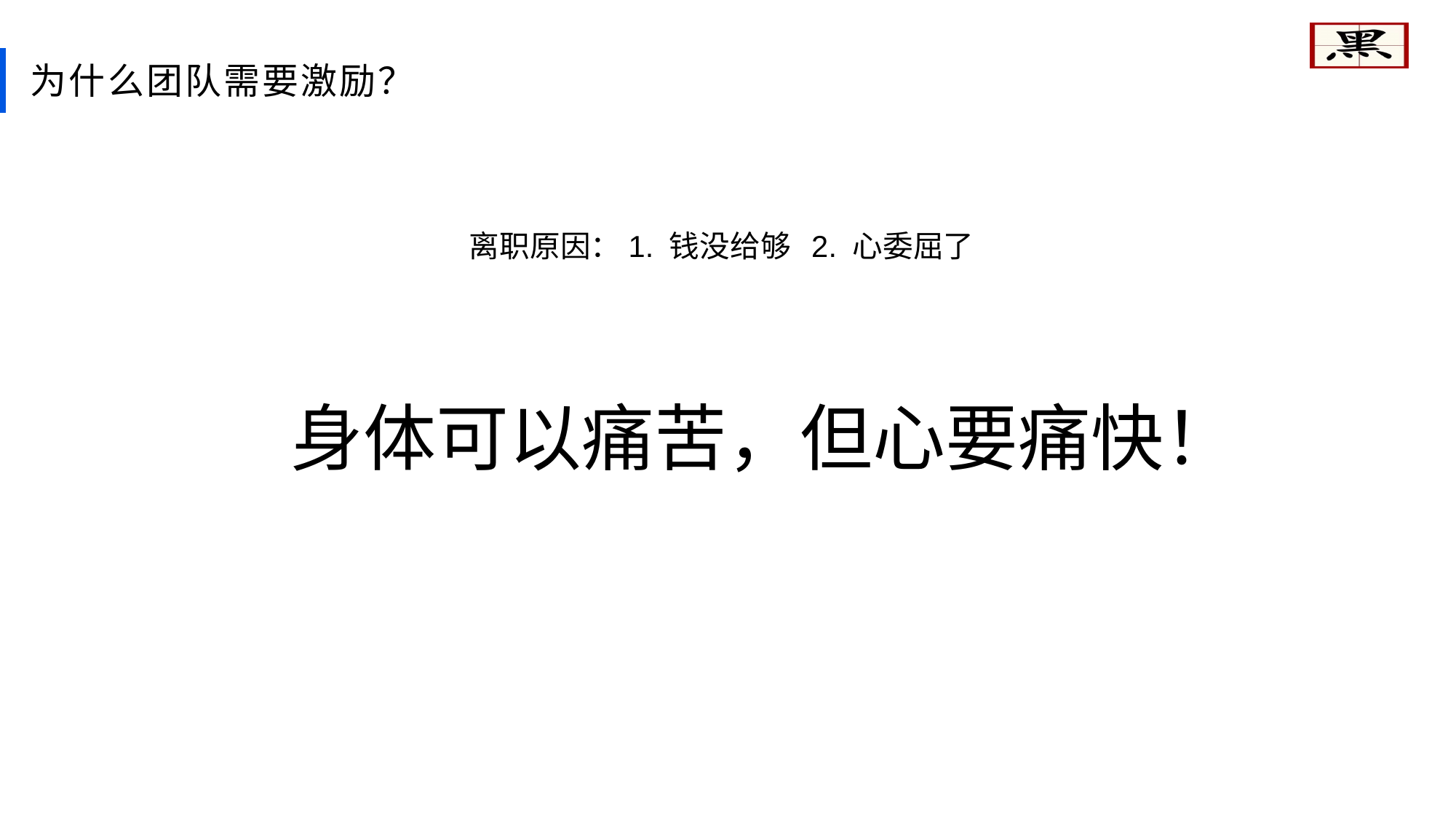

为什么团队需要激励？

离职原因：1. 钱没给够  2. 心委屈了
身体可以痛苦，但心要痛快！